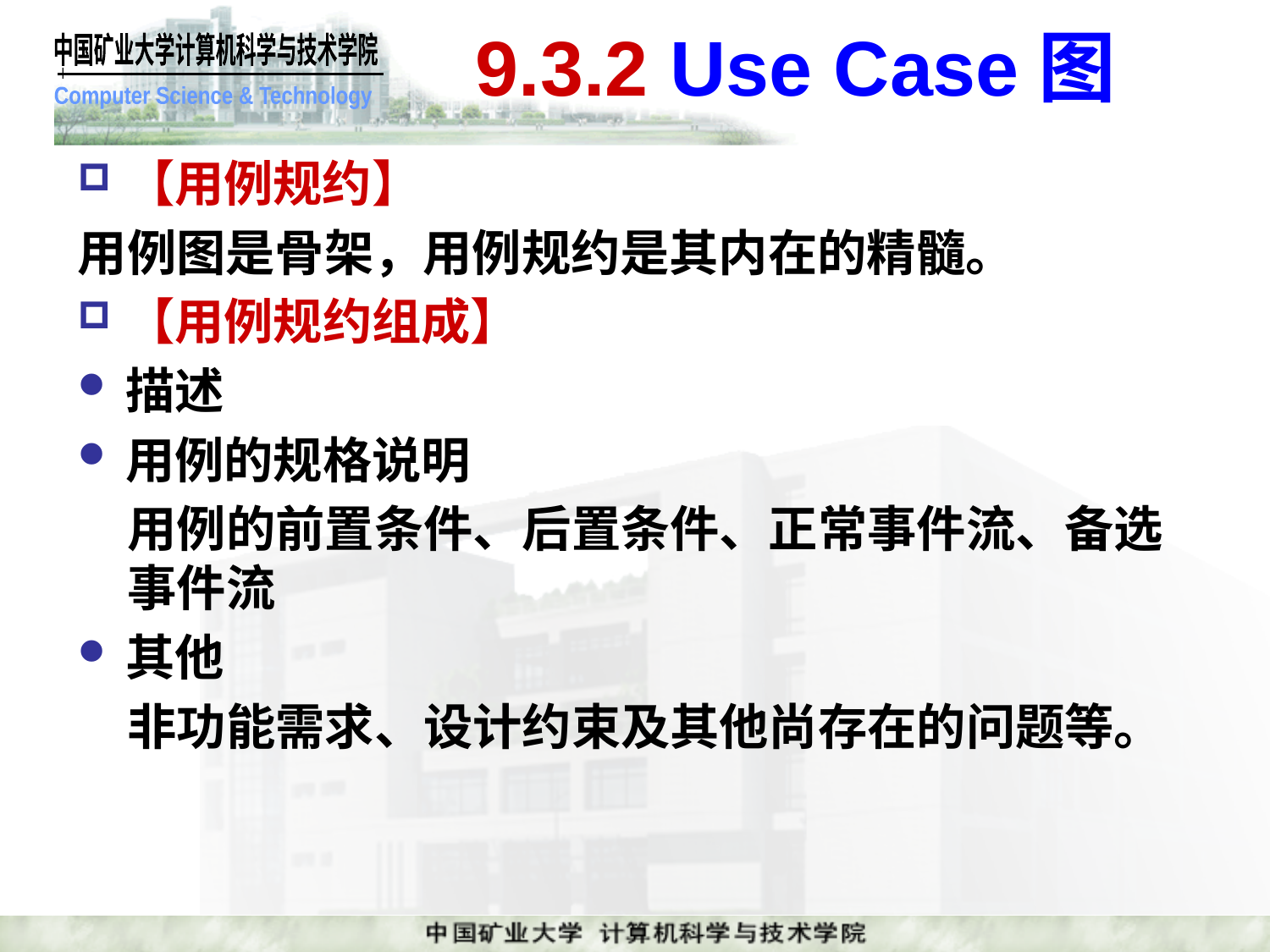

# 9.3.2 Use Case图
【用例规约】
用例图是骨架，用例规约是其内在的精髓。
【用例规约组成】
描述
用例的规格说明
用例的前置条件、后置条件、正常事件流、备选事件流
其他
非功能需求、设计约束及其他尚存在的问题等。

107